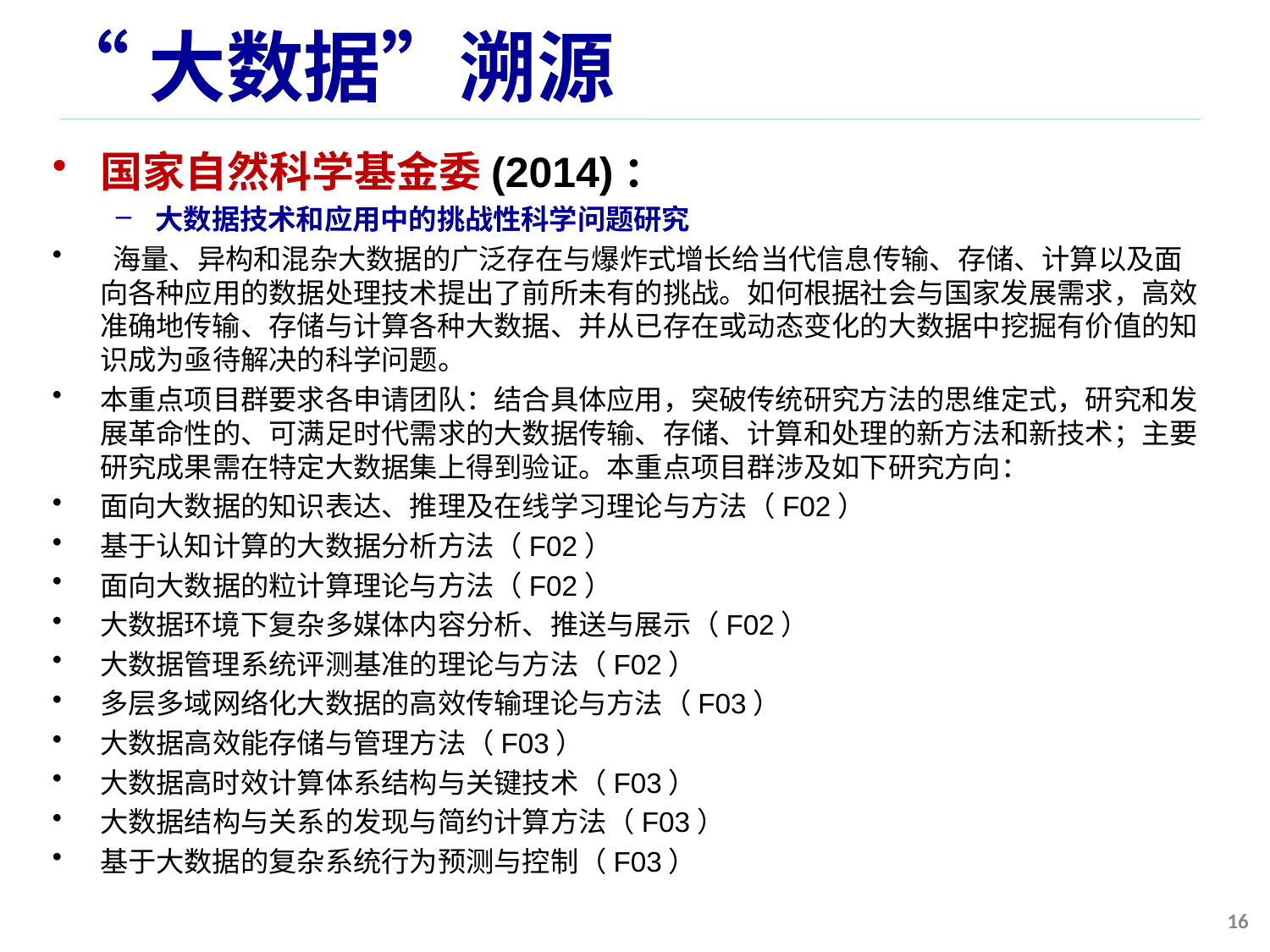

# “大数据”溯源
国家自然科学基金委(2014)：
大数据技术和应用中的挑战性科学问题研究
 海量、异构和混杂大数据的广泛存在与爆炸式增长给当代信息传输、存储、计算以及面向各种应用的数据处理技术提出了前所未有的挑战。如何根据社会与国家发展需求，高效准确地传输、存储与计算各种大数据、并从已存在或动态变化的大数据中挖掘有价值的知识成为亟待解决的科学问题。
本重点项目群要求各申请团队：结合具体应用，突破传统研究方法的思维定式，研究和发展革命性的、可满足时代需求的大数据传输、存储、计算和处理的新方法和新技术；主要研究成果需在特定大数据集上得到验证。本重点项目群涉及如下研究方向：
面向大数据的知识表达、推理及在线学习理论与方法（F02）
基于认知计算的大数据分析方法（F02）
面向大数据的粒计算理论与方法（F02）
大数据环境下复杂多媒体内容分析、推送与展示（F02）
大数据管理系统评测基准的理论与方法（F02）
多层多域网络化大数据的高效传输理论与方法（F03）
大数据高效能存储与管理方法（F03）
大数据高时效计算体系结构与关键技术（F03）
大数据结构与关系的发现与简约计算方法（F03）
基于大数据的复杂系统行为预测与控制（F03）

16